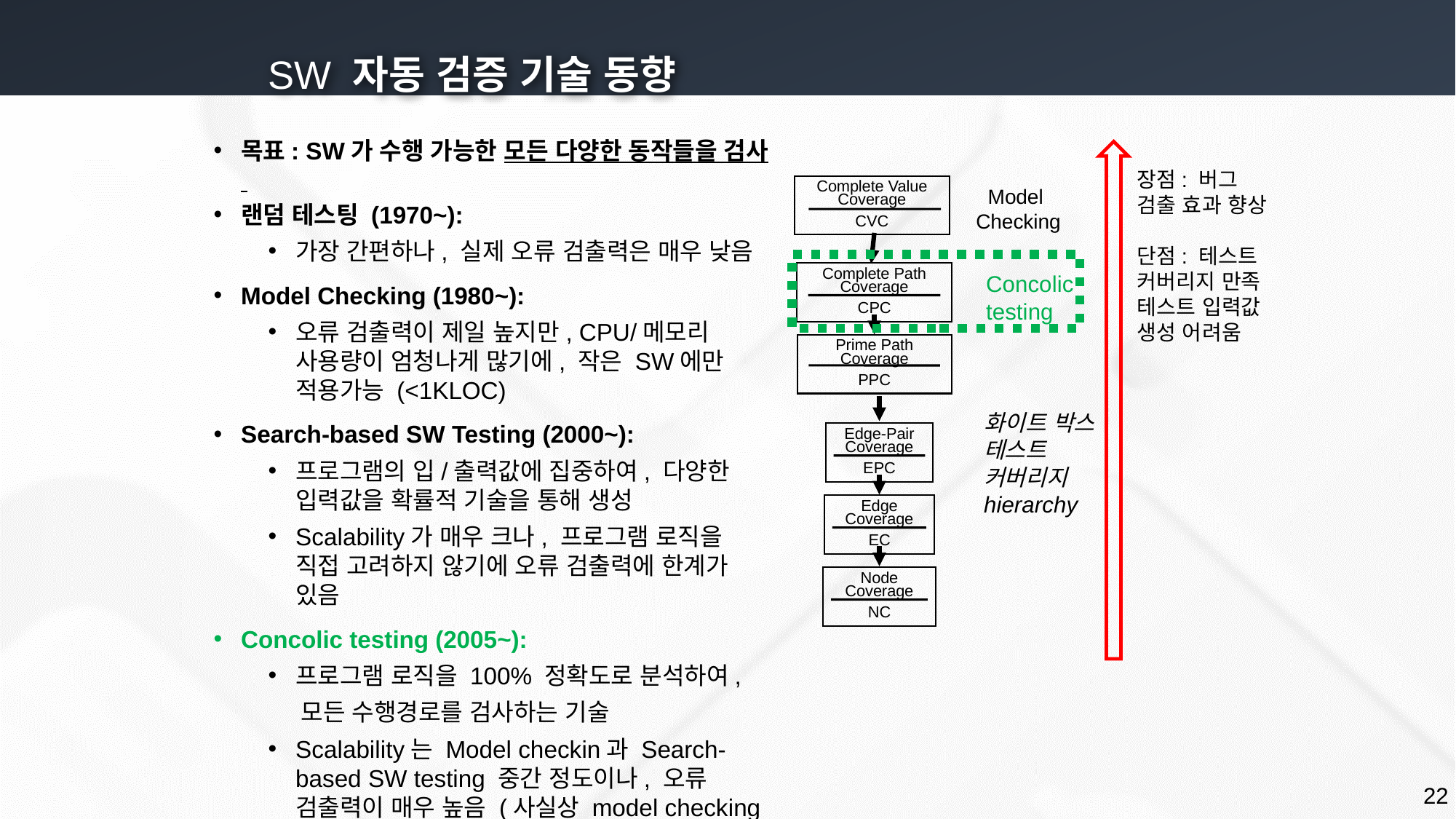

# SW 자동 검증 기술 동향
목표: SW가 수행 가능한 모든 다양한 동작들을 검사
랜덤 테스팅 (1970~):
가장 간편하나, 실제 오류 검출력은 매우 낮음
Model Checking (1980~):
오류 검출력이 제일 높지만, CPU/메모리 사용량이 엄청나게 많기에, 작은 SW에만 적용가능 (<1KLOC)
Search-based SW Testing (2000~):
프로그램의 입/출력값에 집중하여, 다양한 입력값을 확률적 기술을 통해 생성
Scalability가 매우 크나, 프로그램 로직을 직접 고려하지 않기에 오류 검출력에 한계가 있음
Concolic testing (2005~):
프로그램 로직을 100% 정확도로 분석하여,
    모든 수행경로를 검사하는 기술
Scalability는 Model checkin과 Search-based SW testing 중간 정도이나, 오류 검출력이 매우 높음 (사실상 model checking 과 동일)

장점: 버그
검출 효과 향상

단점: 테스트
커버리지 만족
테스트 입력값
생성 어려움
Complete Value Coverage
CVC
Model
Checking

Complete Path Coverage
CPC

Concolic
testing

Prime Path Coverage
PPC

화이트 박스
테스트
커버리지
hierarchy
Edge-Pair Coverage
EPC

Edge Coverage
EC

Node Coverage
NC